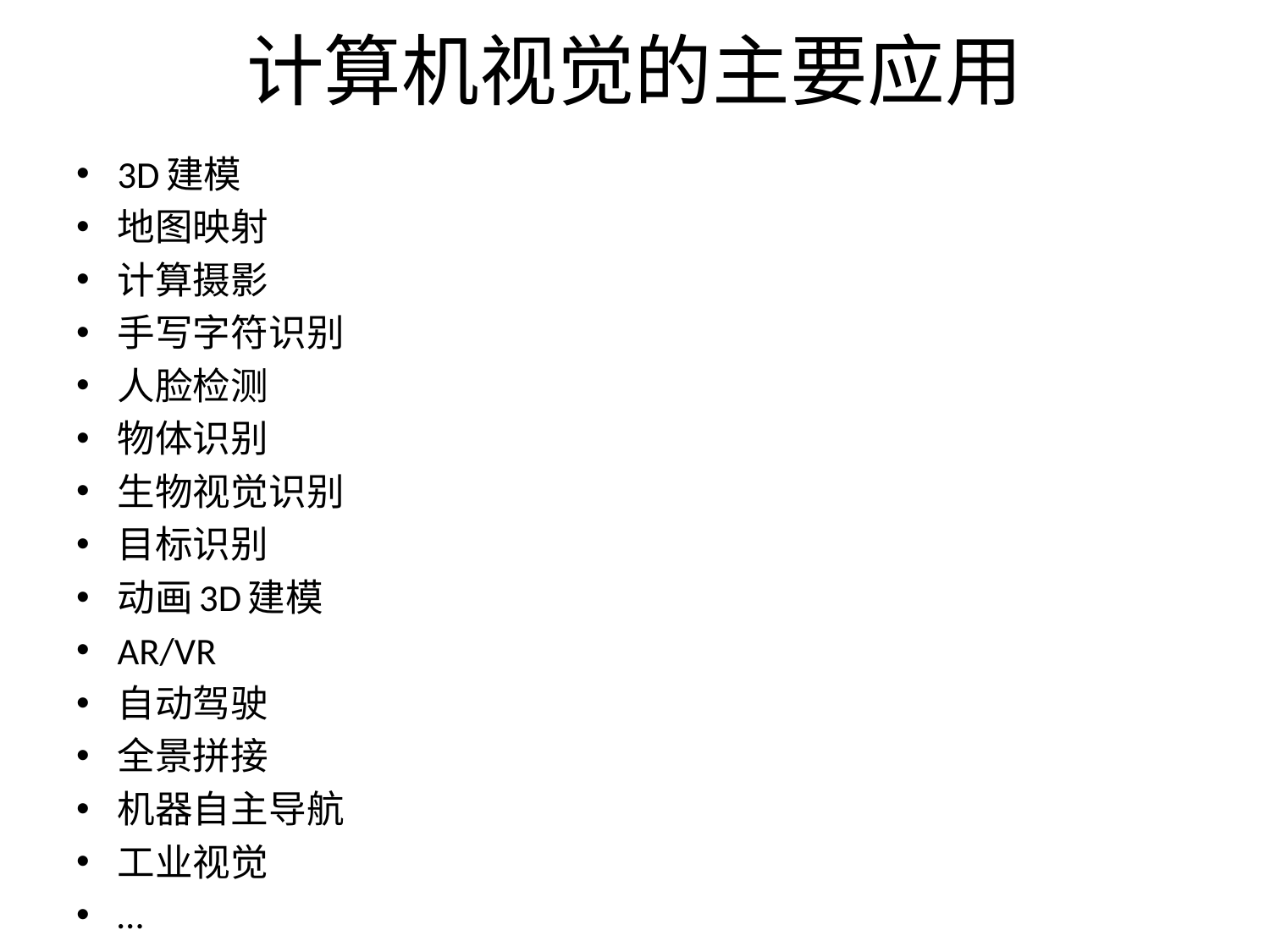

# 计算机视觉的主要应用
3D建模
地图映射
计算摄影
手写字符识别
人脸检测
物体识别
生物视觉识别
目标识别
动画3D建模
AR/VR
自动驾驶
全景拼接
机器自主导航
工业视觉
…